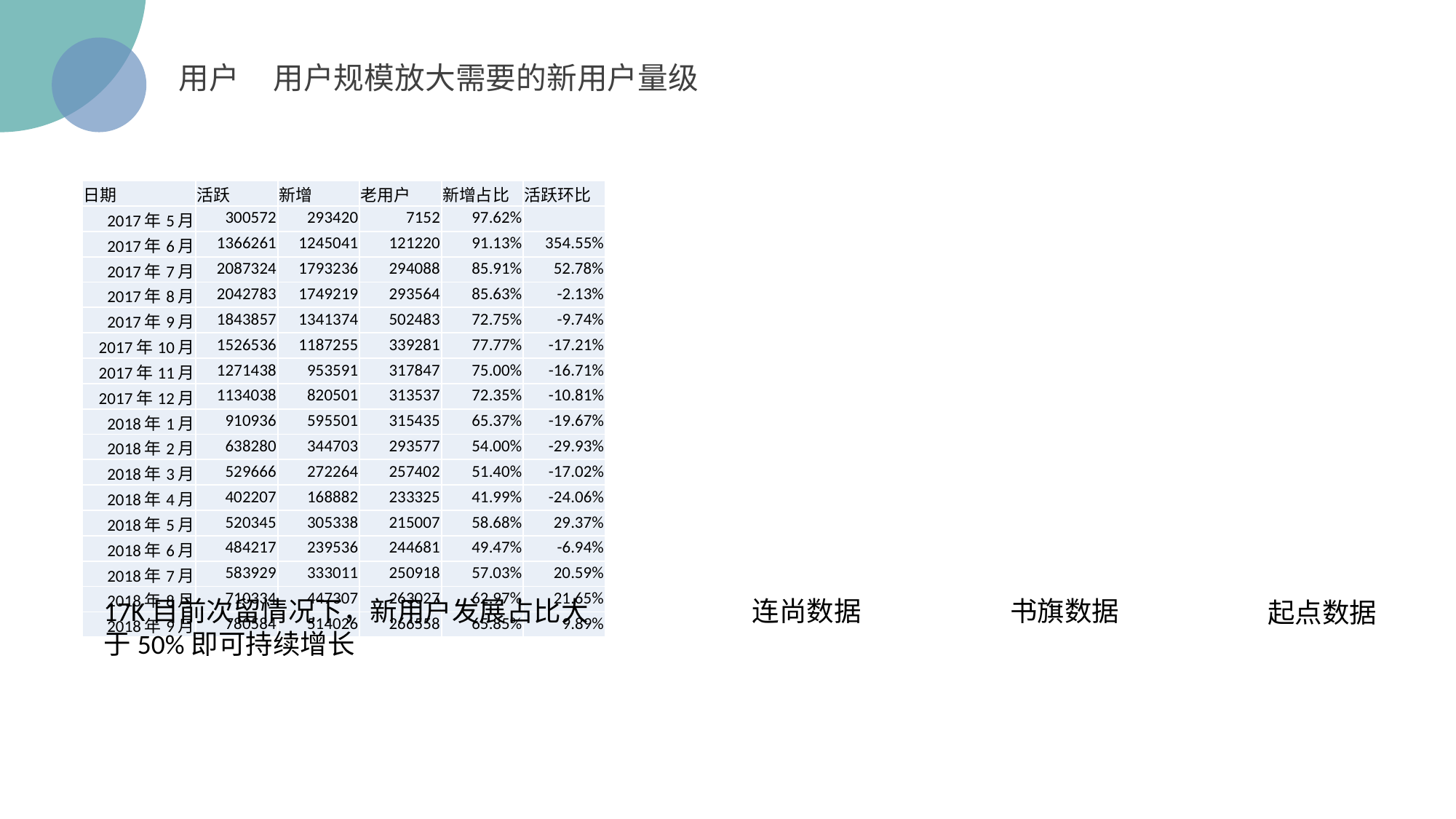

用户     用户规模放大需要的新用户量级
| 日期 | 活跃 | 新增 | 老用户 | 新增占比 | 活跃环比 |
| --- | --- | --- | --- | --- | --- |
| 2017年5月 | 300572 | 293420 | 7152 | 97.62% |  |
| 2017年6月 | 1366261 | 1245041 | 121220 | 91.13% | 354.55% |
| 2017年7月 | 2087324 | 1793236 | 294088 | 85.91% | 52.78% |
| 2017年8月 | 2042783 | 1749219 | 293564 | 85.63% | -2.13% |
| 2017年9月 | 1843857 | 1341374 | 502483 | 72.75% | -9.74% |
| 2017年10月 | 1526536 | 1187255 | 339281 | 77.77% | -17.21% |
| 2017年11月 | 1271438 | 953591 | 317847 | 75.00% | -16.71% |
| 2017年12月 | 1134038 | 820501 | 313537 | 72.35% | -10.81% |
| 2018年1月 | 910936 | 595501 | 315435 | 65.37% | -19.67% |
| 2018年2月 | 638280 | 344703 | 293577 | 54.00% | -29.93% |
| 2018年3月 | 529666 | 272264 | 257402 | 51.40% | -17.02% |
| 2018年4月 | 402207 | 168882 | 233325 | 41.99% | -24.06% |
| 2018年5月 | 520345 | 305338 | 215007 | 58.68% | 29.37% |
| 2018年6月 | 484217 | 239536 | 244681 | 49.47% | -6.94% |
| 2018年7月 | 583929 | 333011 | 250918 | 57.03% | 20.59% |
| 2018年8月 | 710334 | 447307 | 263027 | 62.97% | 21.65% |
| 2018年9月 | 780584 | 514026 | 266558 | 65.85% | 9.89% |
17K目前次留情况下，新用户发展占比大于50%即可持续增长
连尚数据
书旗数据
起点数据